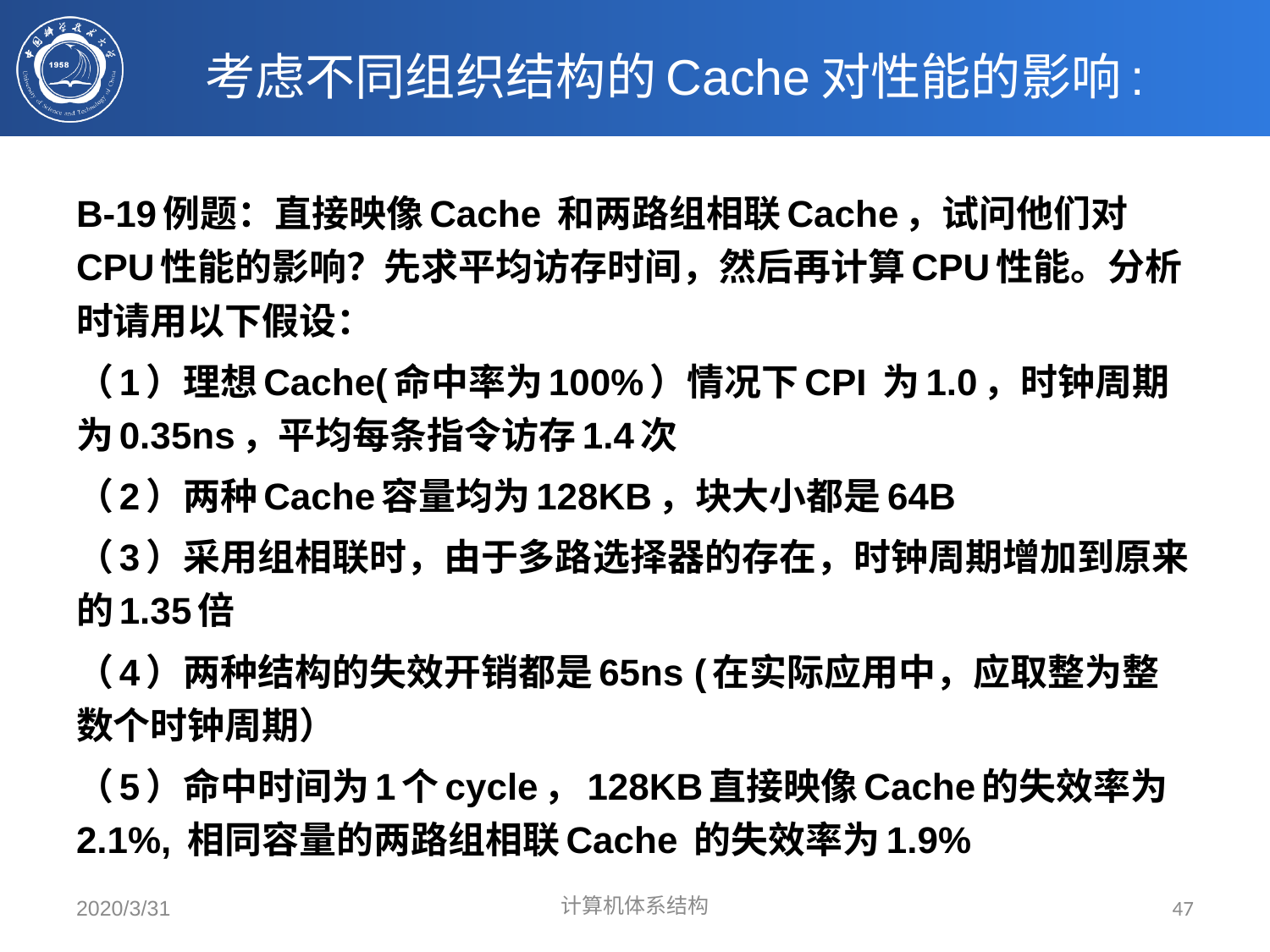

# 考虑不同组织结构的Cache对性能的影响:
B-19例题：直接映像Cache 和两路组相联Cache，试问他们对CPU性能的影响？先求平均访存时间，然后再计算CPU性能。分析时请用以下假设：
（1）理想Cache(命中率为100%）情况下CPI 为1.0，时钟周期为0.35ns，平均每条指令访存1.4次
（2）两种Cache容量均为128KB，块大小都是64B
（3）采用组相联时，由于多路选择器的存在，时钟周期增加到原来的1.35倍
（4）两种结构的失效开销都是65ns (在实际应用中，应取整为整数个时钟周期）
（5）命中时间为1个cycle，128KB直接映像Cache的失效率为2.1%, 相同容量的两路组相联Cache 的失效率为1.9%
2020/3/31
计算机体系结构
47